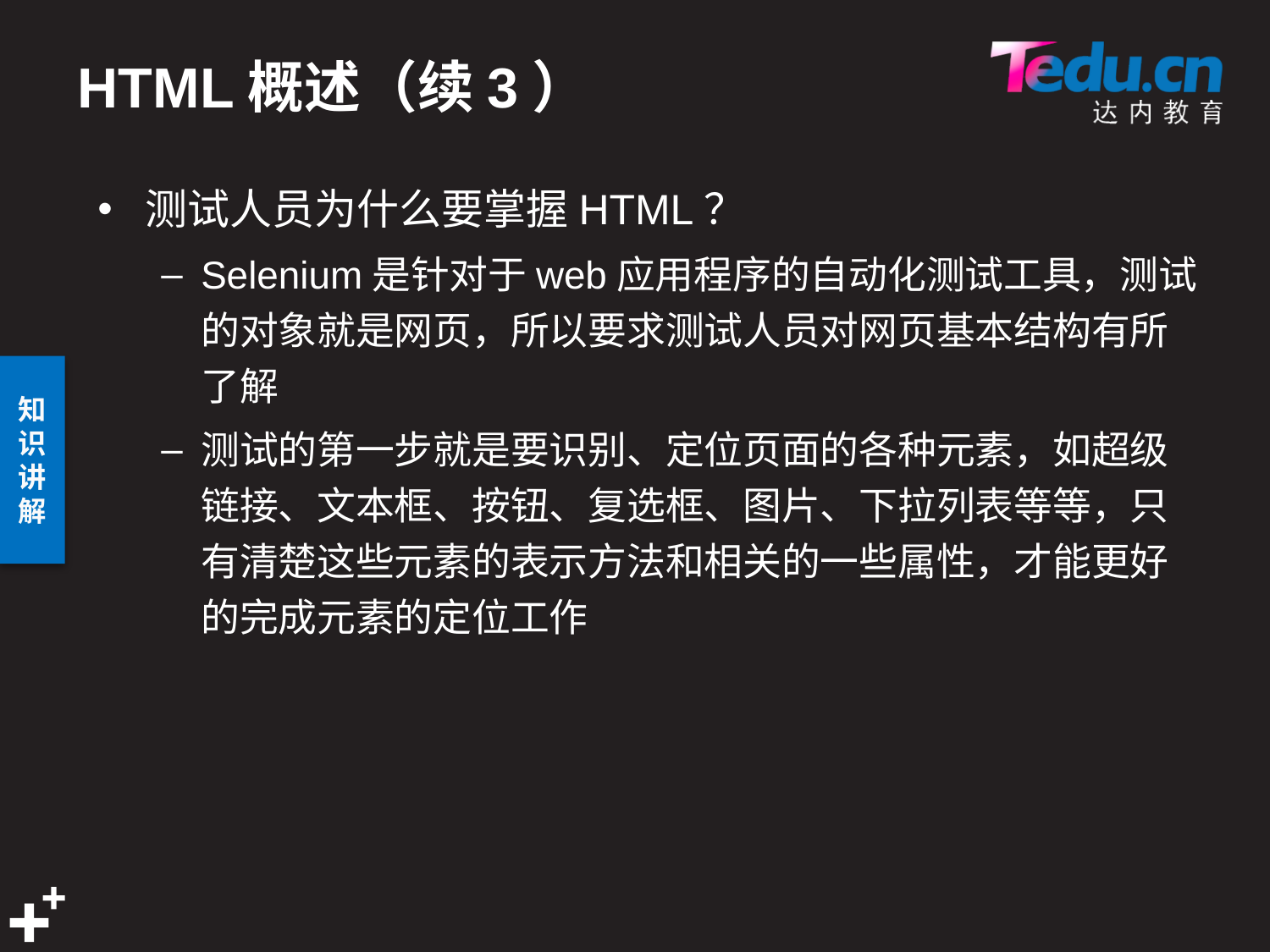

# HTML概述（续3）
测试人员为什么要掌握HTML？
Selenium是针对于web应用程序的自动化测试工具，测试的对象就是网页，所以要求测试人员对网页基本结构有所了解
测试的第一步就是要识别、定位页面的各种元素，如超级链接、文本框、按钮、复选框、图片、下拉列表等等，只有清楚这些元素的表示方法和相关的一些属性，才能更好的完成元素的定位工作